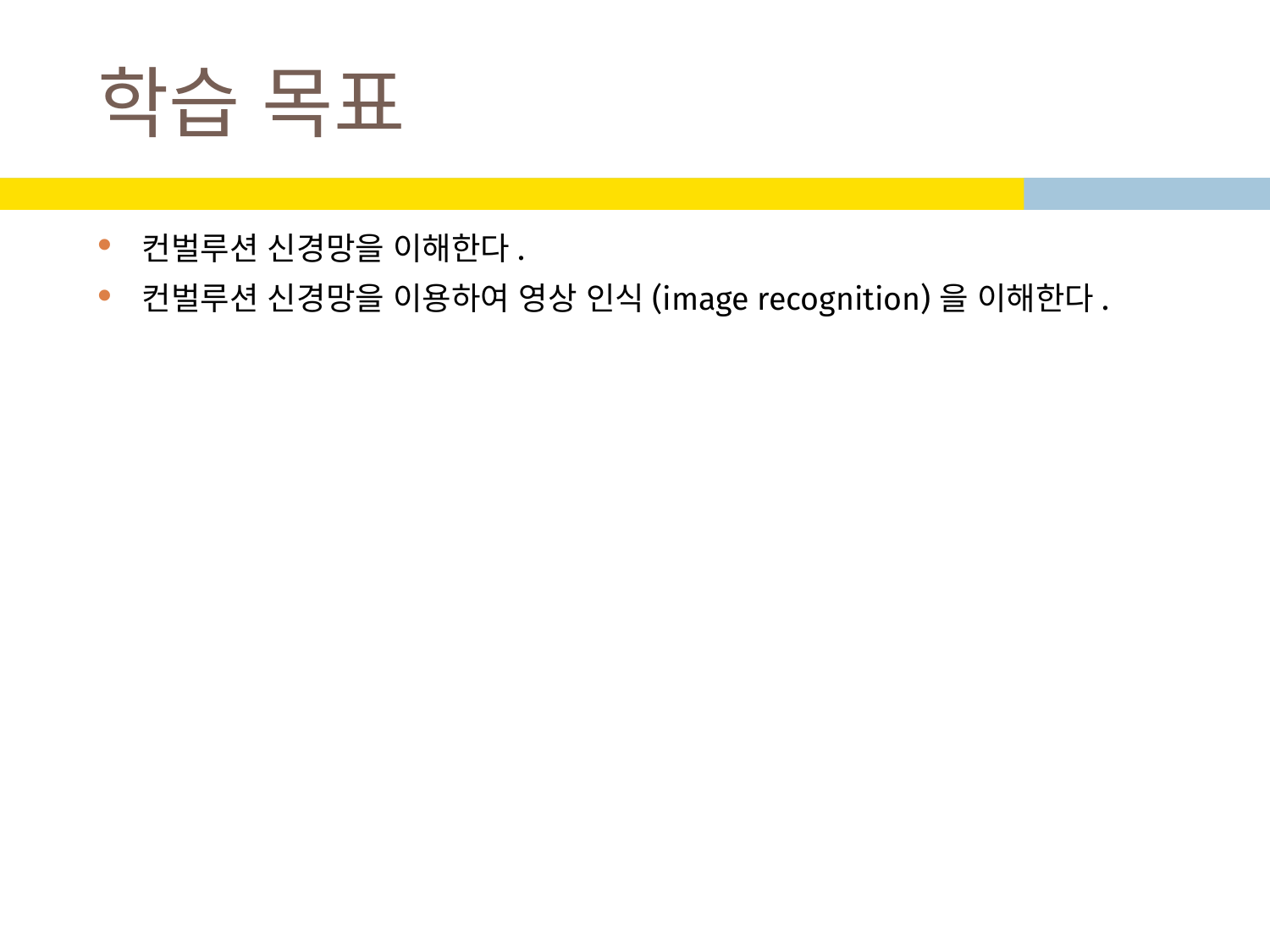

# 학습 목표
컨벌루션 신경망을 이해한다.
컨벌루션 신경망을 이용하여 영상 인식(image recognition)을 이해한다.